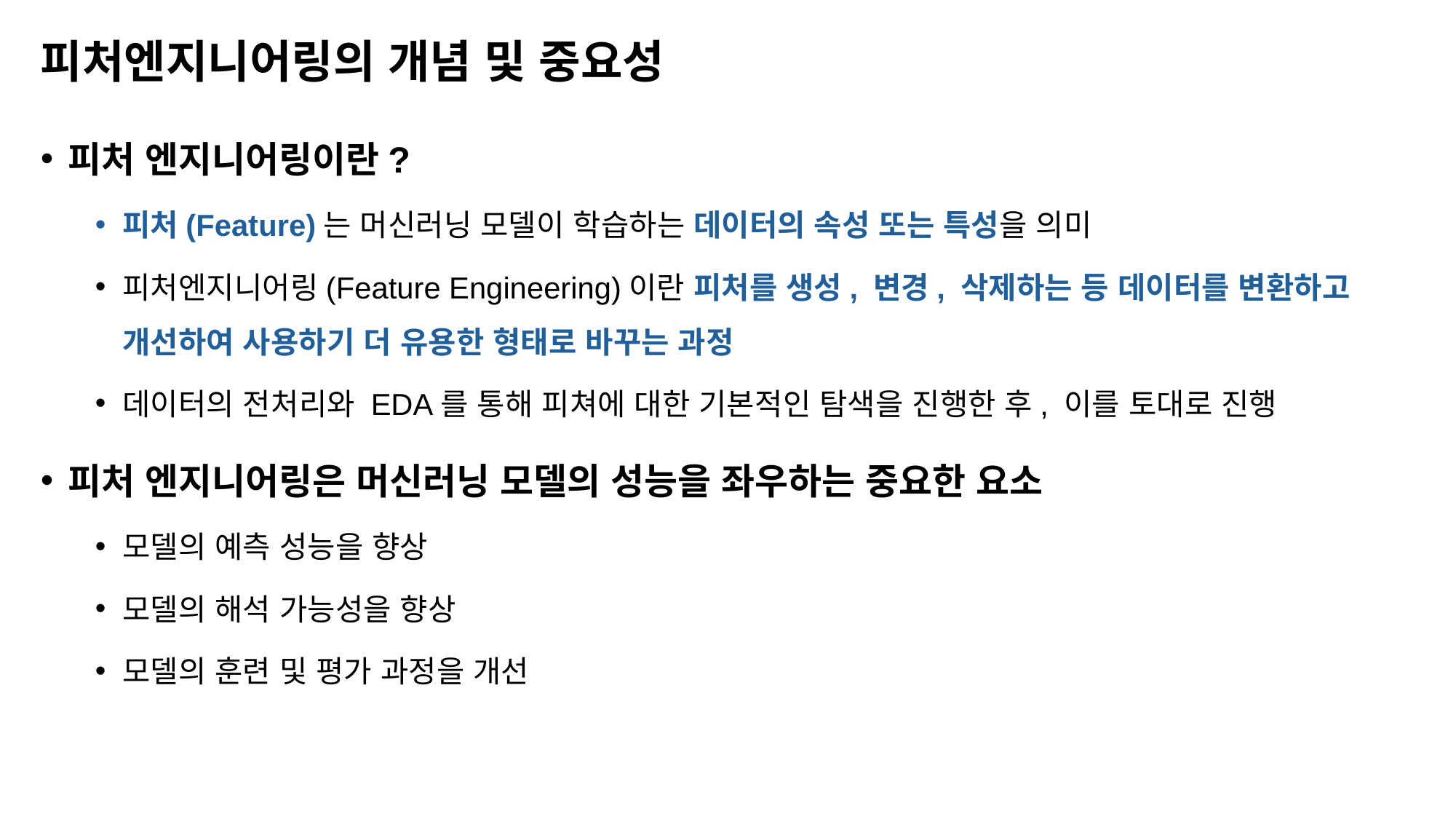

# 피처엔지니어링의 개념 및 중요성
피처 엔지니어링이란?
피처(Feature)는 머신러닝 모델이 학습하는 데이터의 속성 또는 특성을 의미
피처엔지니어링(Feature Engineering)이란 피처를 생성, 변경, 삭제하는 등 데이터를 변환하고 개선하여 사용하기 더 유용한 형태로 바꾸는 과정
데이터의 전처리와 EDA를 통해 피쳐에 대한 기본적인 탐색을 진행한 후, 이를 토대로 진행
피처 엔지니어링은 머신러닝 모델의 성능을 좌우하는 중요한 요소
모델의 예측 성능을 향상
모델의 해석 가능성을 향상
모델의 훈련 및 평가 과정을 개선